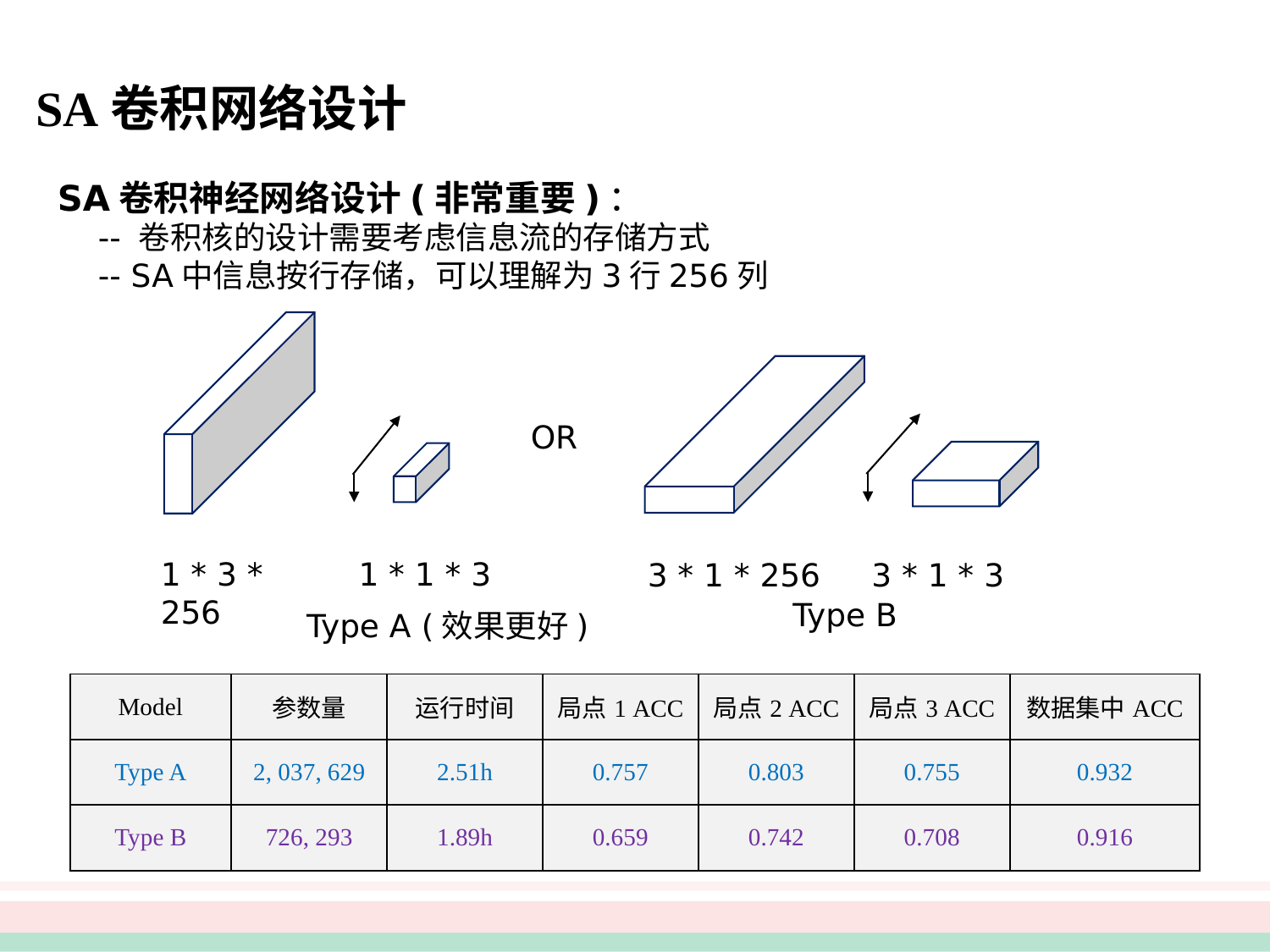

SA卷积网络设计
SA卷积神经网络设计(非常重要)：
    -- 卷积核的设计需要考虑信息流的存储方式
    -- SA中信息按行存储，可以理解为3行256列

1 * 1 * 3
1 * 3 * 256

3 * 1 * 3
3 * 1 * 256
OR
Type B
Type A (效果更好)
| Model | 参数量 | 运行时间 | 局点1 ACC | 局点2 ACC | 局点3 ACC | 数据集中ACC |
| --- | --- | --- | --- | --- | --- | --- |
| Type A | 2, 037, 629 | 2.51h | 0.757 | 0.803 | 0.755 | 0.932 |
| Type B | 726, 293 | 1.89h | 0.659 | 0.742 | 0.708 | 0.916 |